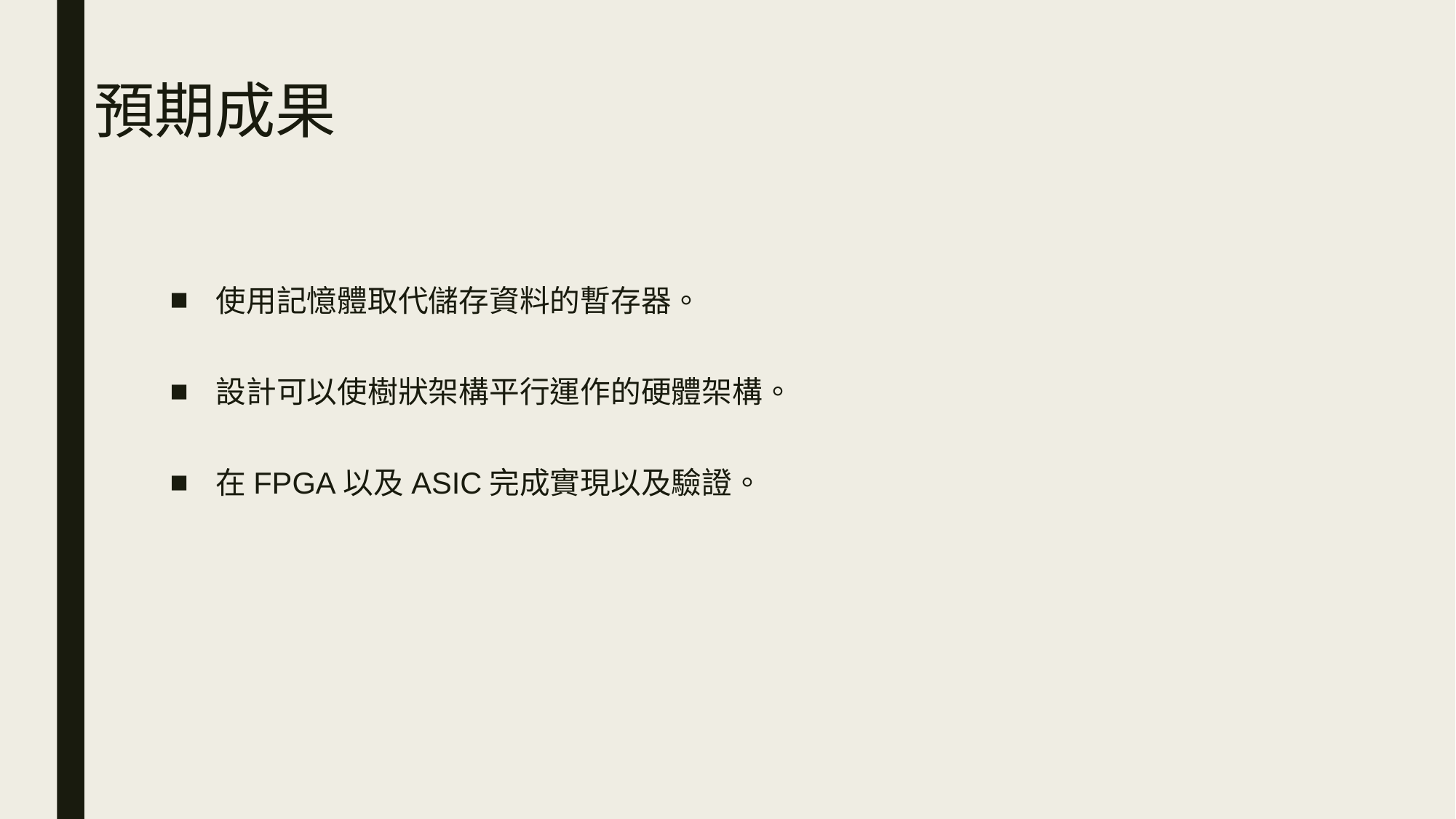

# 預期成果
使用記憶體取代儲存資料的暫存器。
設計可以使樹狀架構平行運作的硬體架構。
在FPGA以及ASIC完成實現以及驗證。